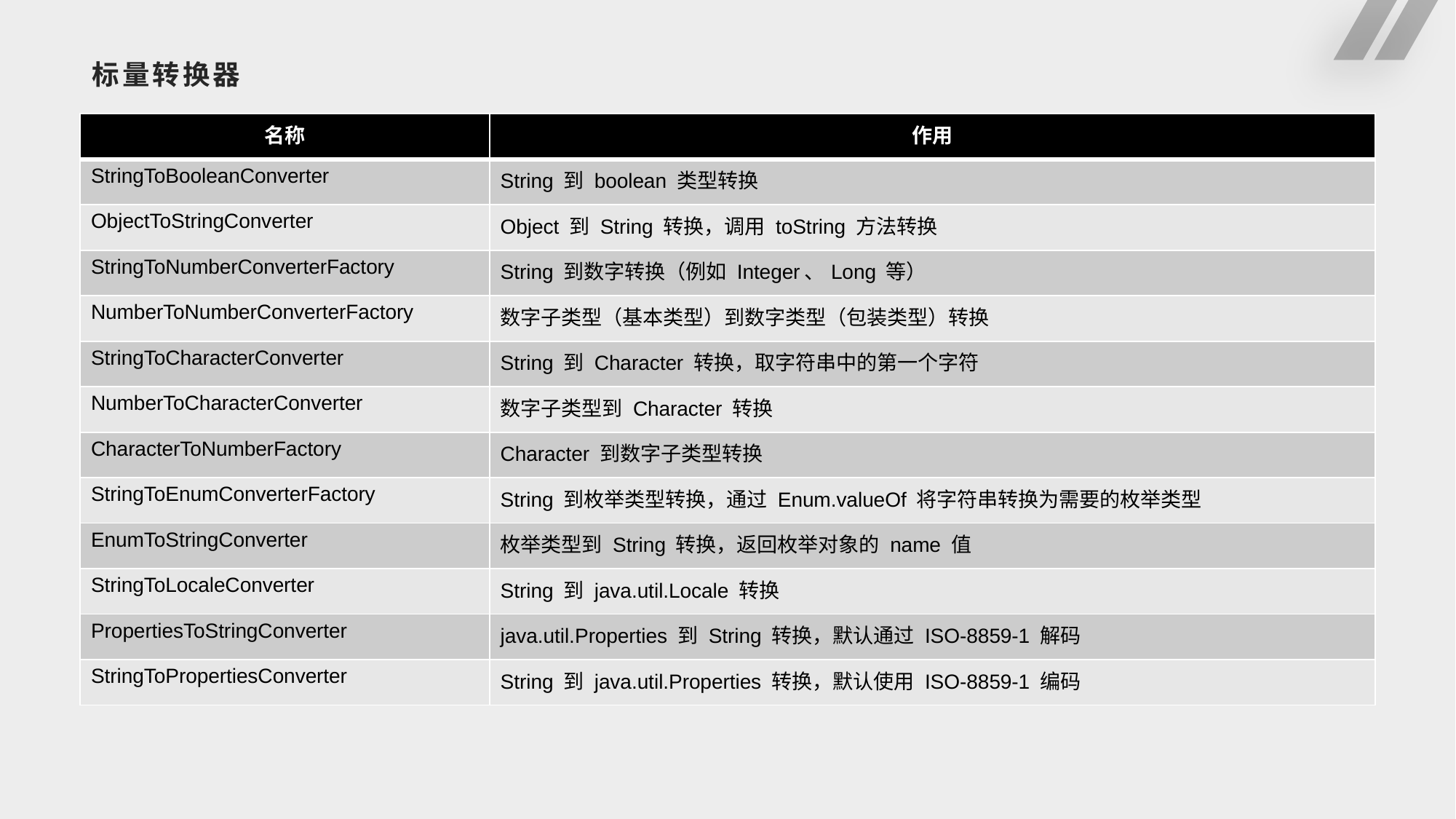

# 标量转换器
| 名称 | 作用 |
| --- | --- |
| StringToBooleanConverter | String 到 boolean 类型转换 |
| ObjectToStringConverter | Object 到 String 转换，调用 toString 方法转换 |
| StringToNumberConverterFactory | String 到数字转换（例如 Integer、Long 等） |
| NumberToNumberConverterFactory | 数字子类型（基本类型）到数字类型（包装类型）转换 |
| StringToCharacterConverter | String 到 Character 转换，取字符串中的第一个字符 |
| NumberToCharacterConverter | 数字子类型到 Character 转换 |
| CharacterToNumberFactory | Character 到数字子类型转换 |
| StringToEnumConverterFactory | String 到枚举类型转换，通过 Enum.valueOf 将字符串转换为需要的枚举类型 |
| EnumToStringConverter | 枚举类型到 String 转换，返回枚举对象的 name 值 |
| StringToLocaleConverter | String 到 java.util.Locale 转换 |
| PropertiesToStringConverter | java.util.Properties 到 String 转换，默认通过 ISO-8859-1 解码 |
| StringToPropertiesConverter | String 到 java.util.Properties 转换，默认使用 ISO-8859-1 编码 |